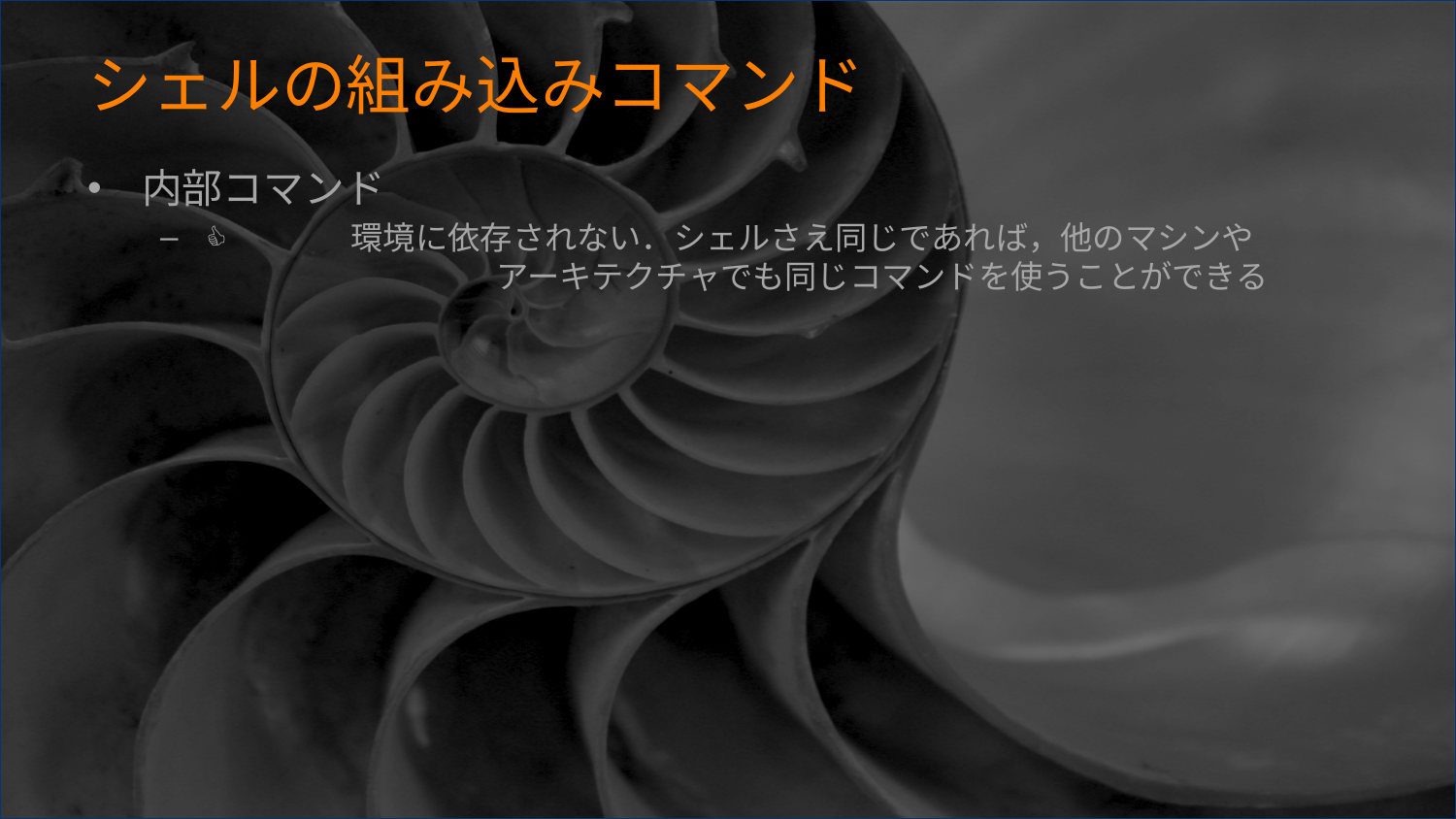

# シェルの組み込みコマンド
内部コマンド
👍	環境に依存されない．シェルさえ同じであれば，他のマシンや
		アーキテクチャでも同じコマンドを使うことができる